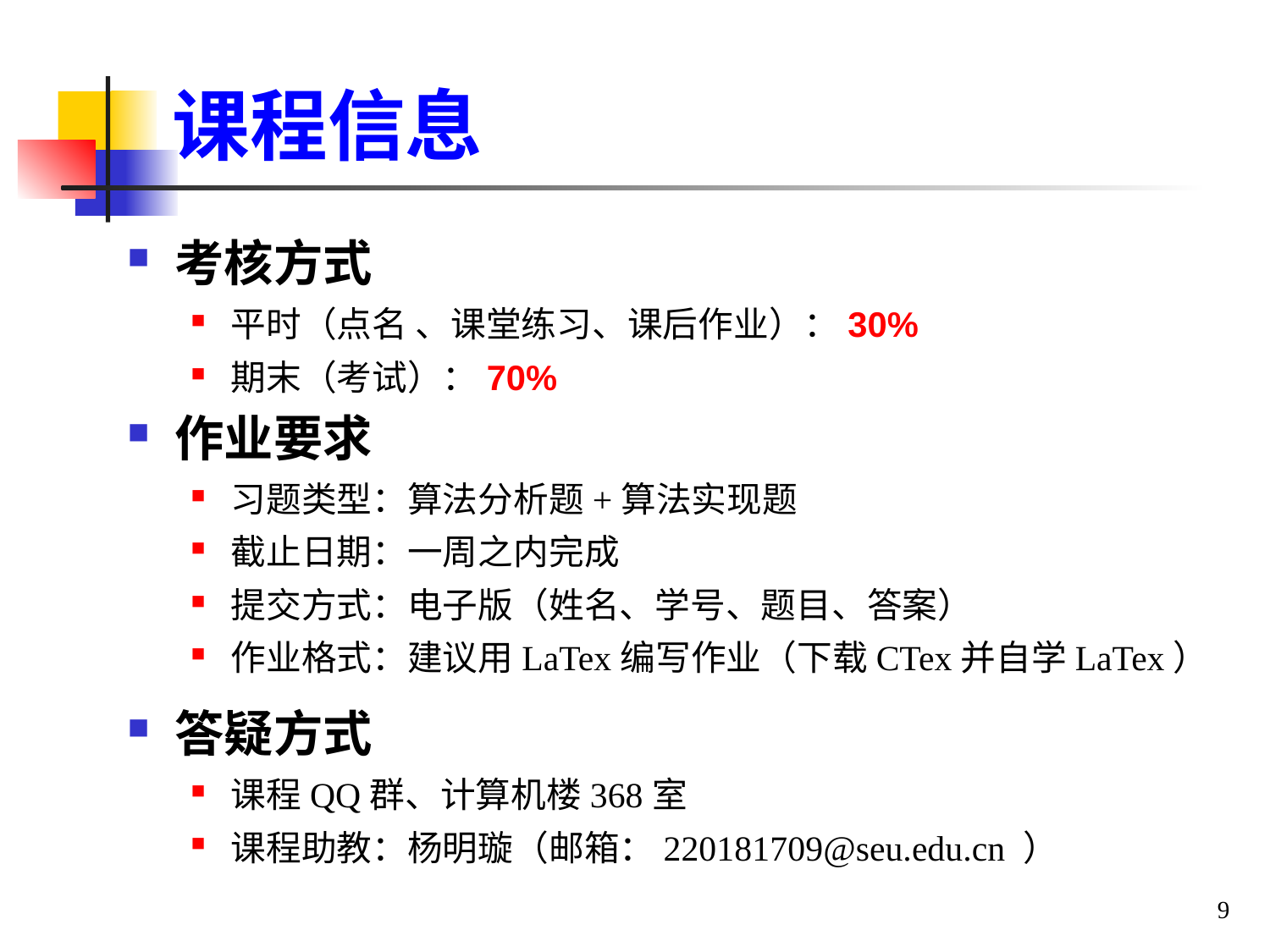

# 课程信息
考核方式
平时（点名 、课堂练习、课后作业）：30%
期末（考试）：70%
作业要求
习题类型：算法分析题+算法实现题
截止日期：一周之内完成
提交方式：电子版（姓名、学号、题目、答案）
作业格式：建议用LaTex编写作业（下载CTex并自学LaTex）
答疑方式
课程QQ群、计算机楼368室
课程助教：杨明璇（邮箱：220181709@seu.edu.cn ）
9